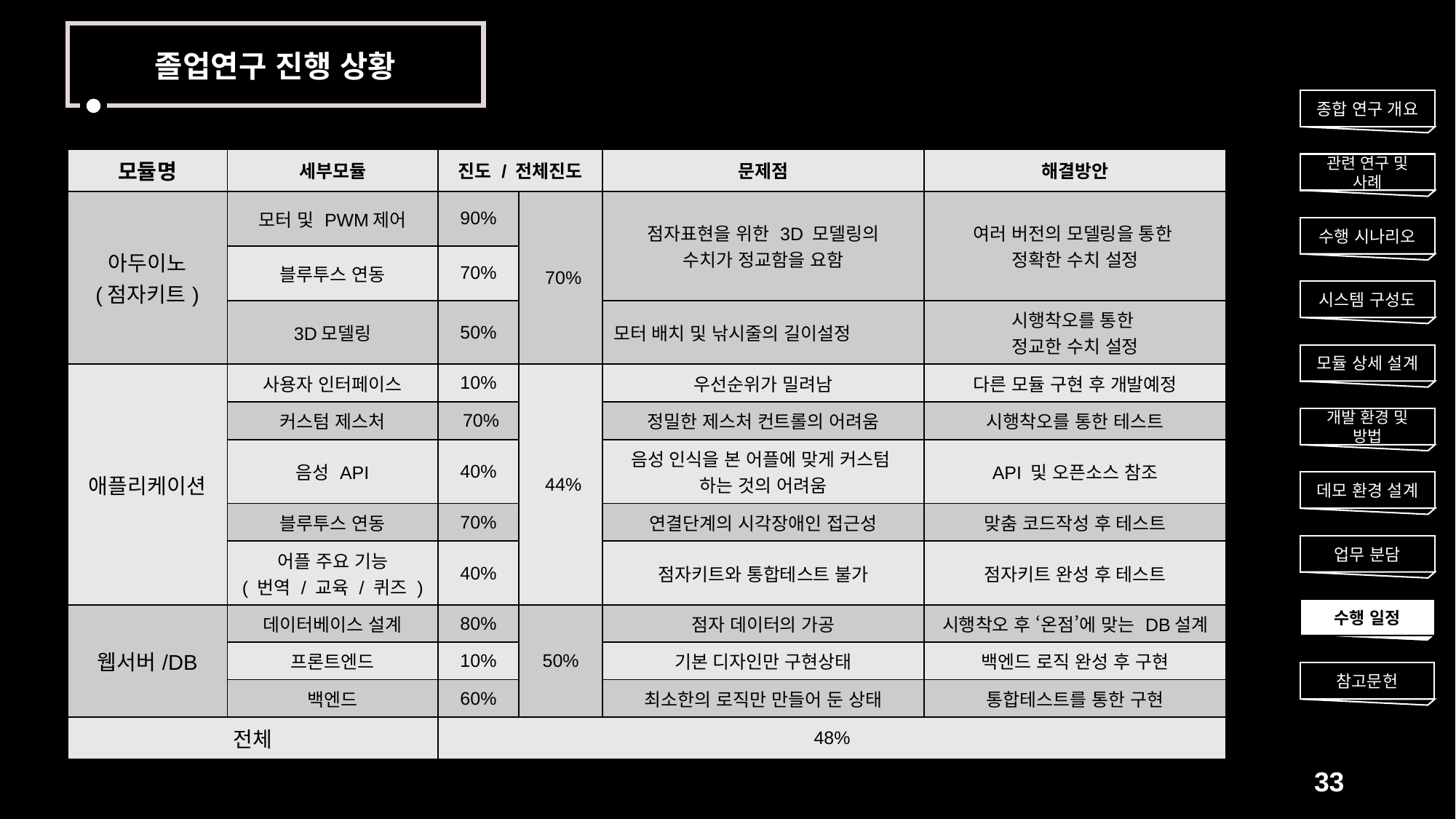

졸업연구 진행 상황
종합 연구 개요

| 모듈명 | 세부모듈 | 진도 / 전체진도 |  | 문제점 | 해결방안 |
| --- | --- | --- | --- | --- | --- |
| 아두이노 (점자키트) | 모터 및 PWM제어 | 90% | 70% | 점자표현을 위한 3D 모델링의 수치가 정교함을 요함 | 여러 버전의 모델링을 통한 정확한 수치 설정 |
|  | 블루투스 연동 | 70% |  |  |  |
|  | 3D모델링 | 50% |  | 모터 배치 및 낚시줄의 길이설정 | 시행착오를 통한 정교한 수치 설정 |
| 애플리케이션 | 사용자 인터페이스 | 10% | 44% | 우선순위가 밀려남 | 다른 모듈 구현 후 개발예정 |
|  | 커스텀 제스처 | 70% |  | 정밀한 제스처 컨트롤의 어려움 | 시행착오를 통한 테스트 |
|  | 음성 API | 40% |  | 음성 인식을 본 어플에 맞게 커스텀 하는 것의 어려움 | API 및 오픈소스 참조 |
|  | 블루투스 연동 | 70% |  | 연결단계의 시각장애인 접근성 | 맞춤 코드작성 후 테스트 |
|  | 어플 주요 기능 ( 번역 / 교육 / 퀴즈 ) | 40% |  | 점자키트와 통합테스트 불가 | 점자키트 완성 후 테스트 |
| 웹서버/DB | 데이터베이스 설계 | 80% | 50% | 점자 데이터의 가공 | 시행착오 후 ‘온점’에 맞는 DB설계 |
|  | 프론트엔드 | 10% |  | 기본 디자인만 구현상태 | 백엔드 로직 완성 후 구현 |
|  | 백엔드 | 60% |  | 최소한의 로직만 만들어 둔 상태 | 통합테스트를 통한 구현 |
| 전체 |  | 48% |  |  |  |
관련 연구 및 사례

수행 시나리오

시스템 구성도

모듈 상세 설계

개발 환경 및 방법

데모 환경 설계

업무 분담

수행 일정

참고문헌

33